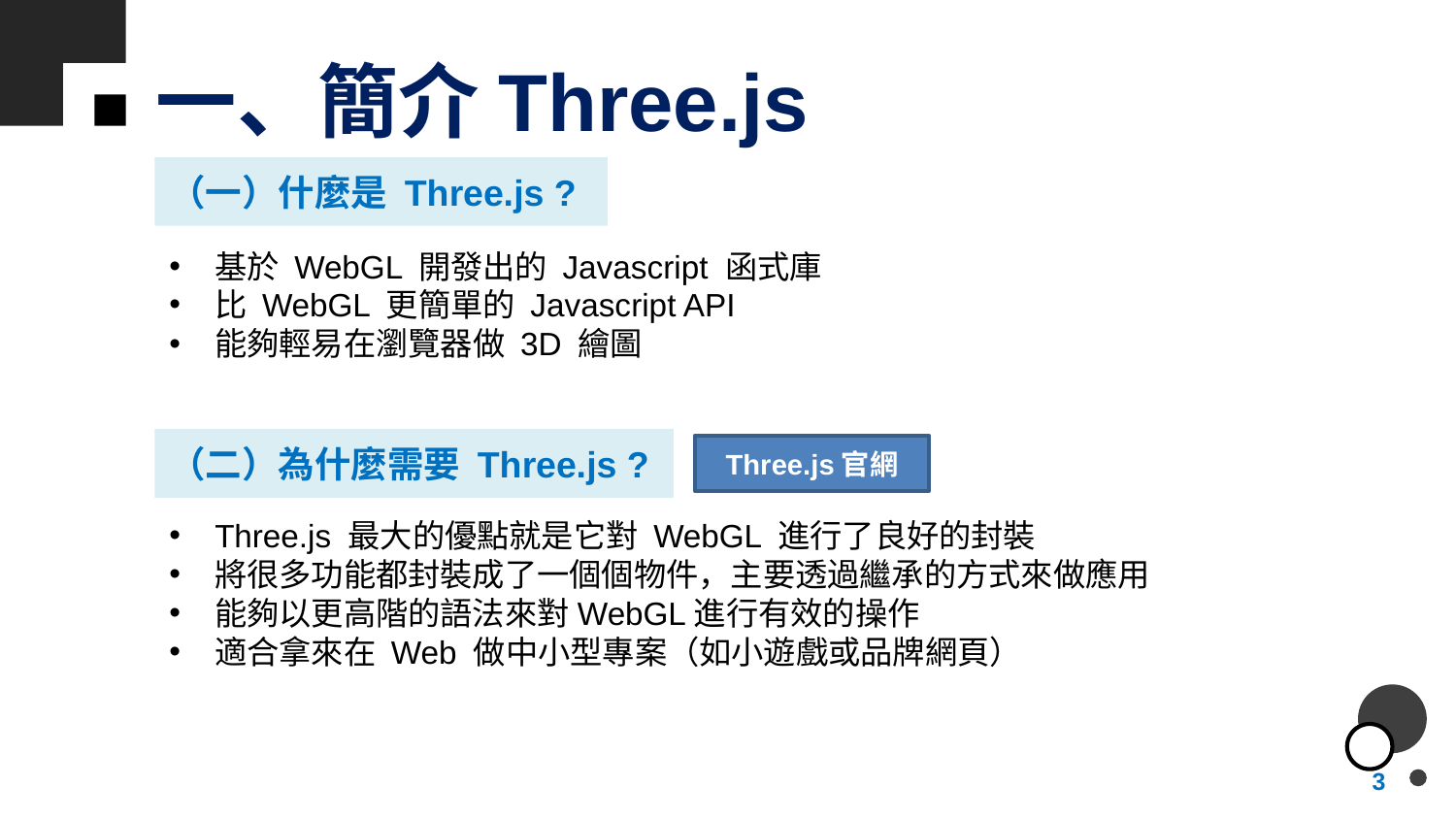

# 一、簡介Three.js
（一）什麼是 Three.js ?
基於 WebGL 開發出的 Javascript 函式庫
比 WebGL 更簡單的 Javascript API
能夠輕易在瀏覽器做 3D 繪圖
（二）為什麼需要 Three.js ?
Three.js官網
Three.js 最大的優點就是它對 WebGL 進行了良好的封裝
將很多功能都封裝成了一個個物件，主要透過繼承的方式來做應用
能夠以更高階的語法來對WebGL進行有效的操作
適合拿來在 Web 做中小型專案（如小遊戲或品牌網頁）

3